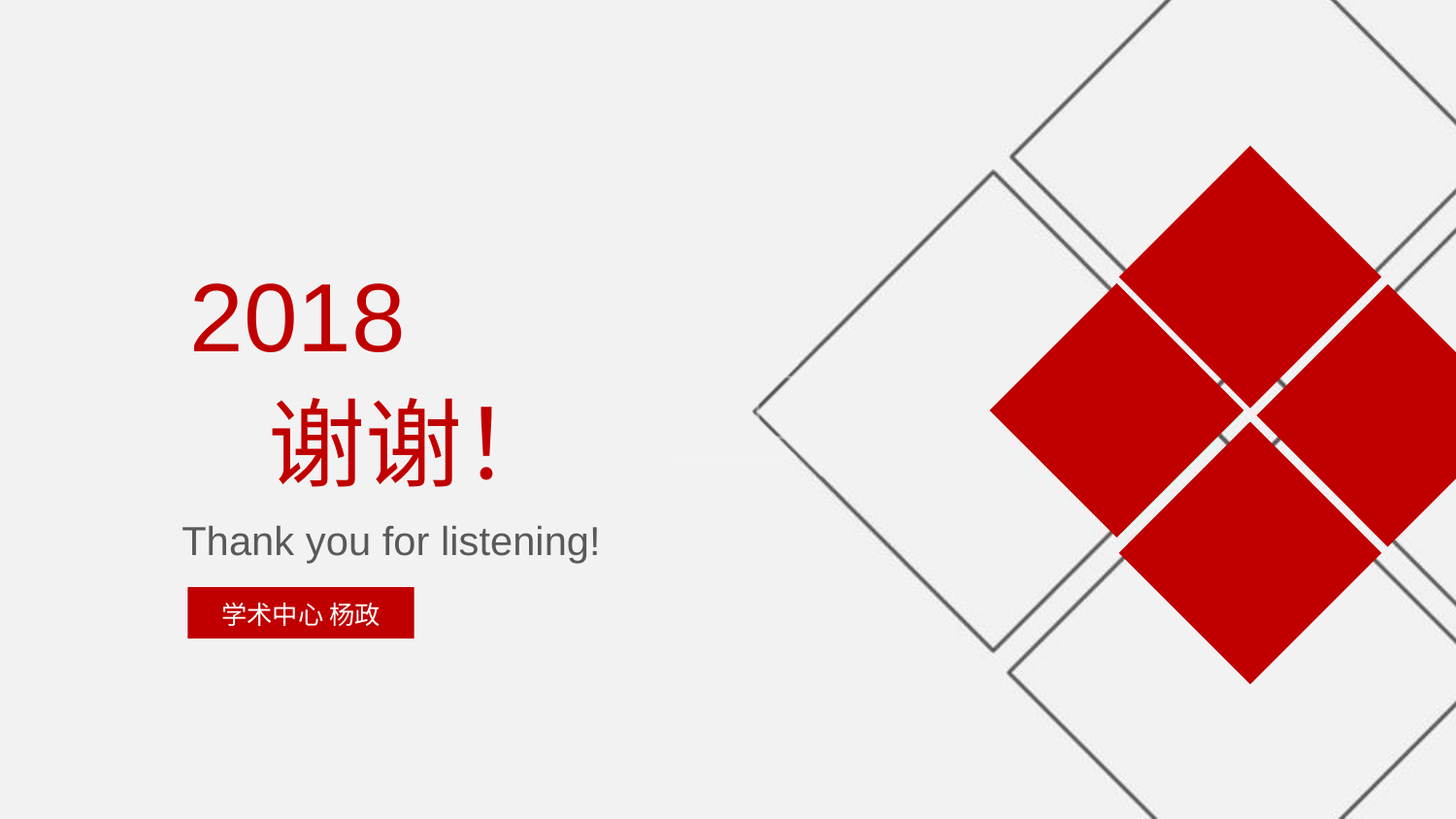

2018

谢谢！

Thank you for listening!
学术中心 杨政